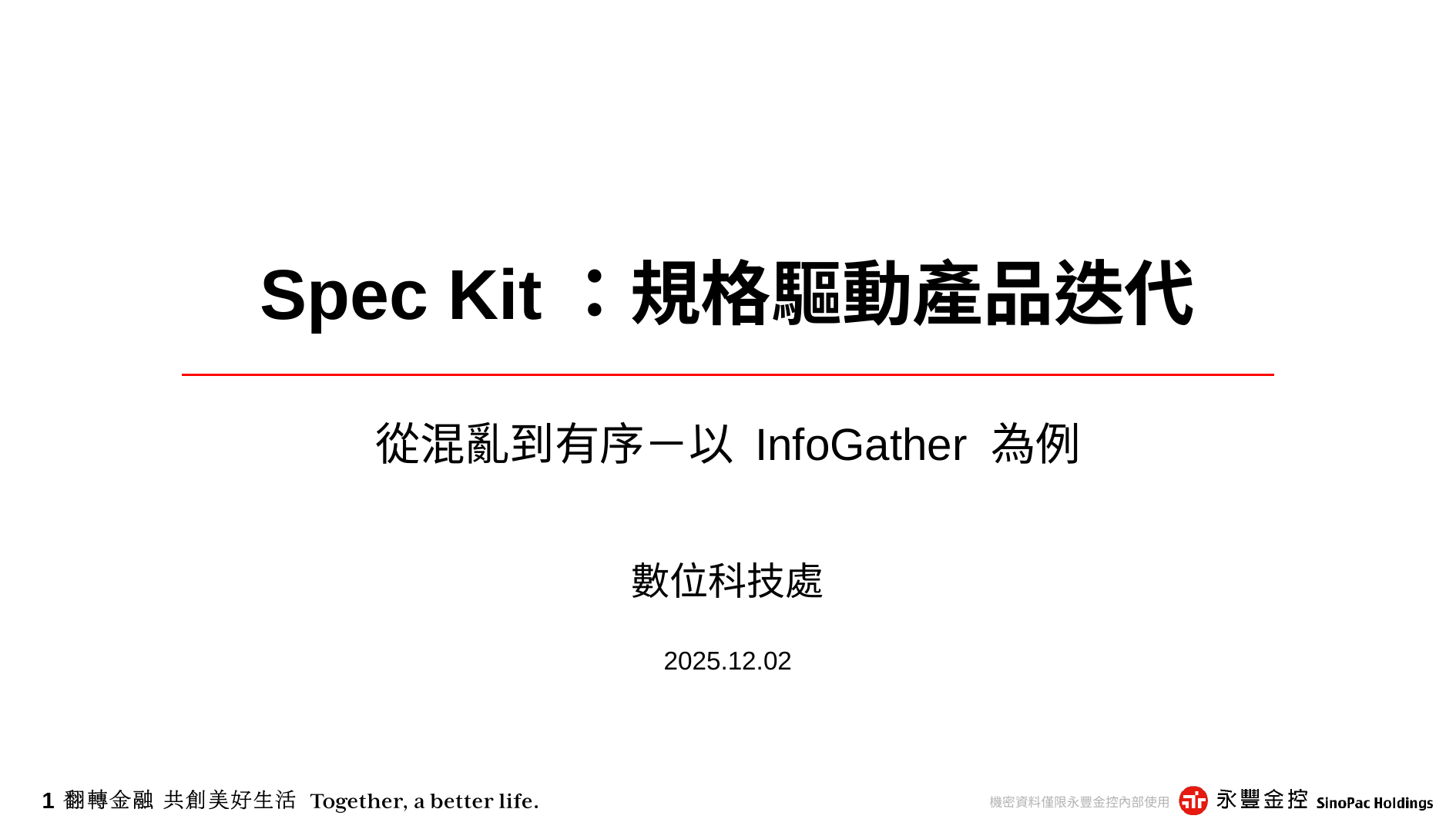

# Spec Kit：規格驅動產品迭代
從混亂到有序－以 InfoGather 為例
數位科技處
2025.12.02